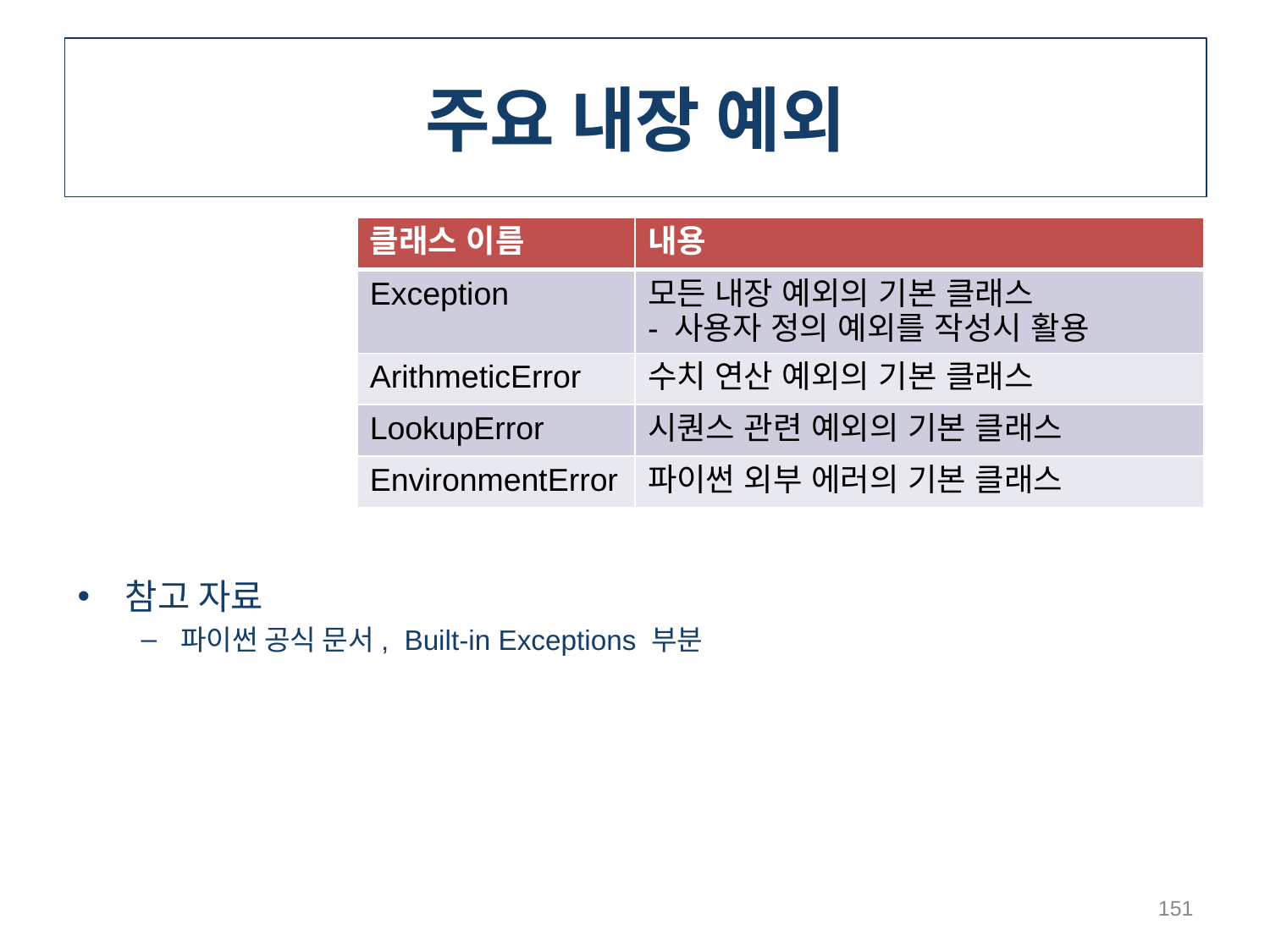

# 주요 내장 예외
| 클래스 이름 | 내용 |
| --- | --- |
| Exception | 모든 내장 예외의 기본 클래스 - 사용자 정의 예외를 작성시 활용 |
| ArithmeticError | 수치 연산 예외의 기본 클래스 |
| LookupError | 시퀀스 관련 예외의 기본 클래스 |
| EnvironmentError | 파이썬 외부 에러의 기본 클래스 |

참고 자료
파이썬 공식 문서,  Built-in Exceptions 부분
151